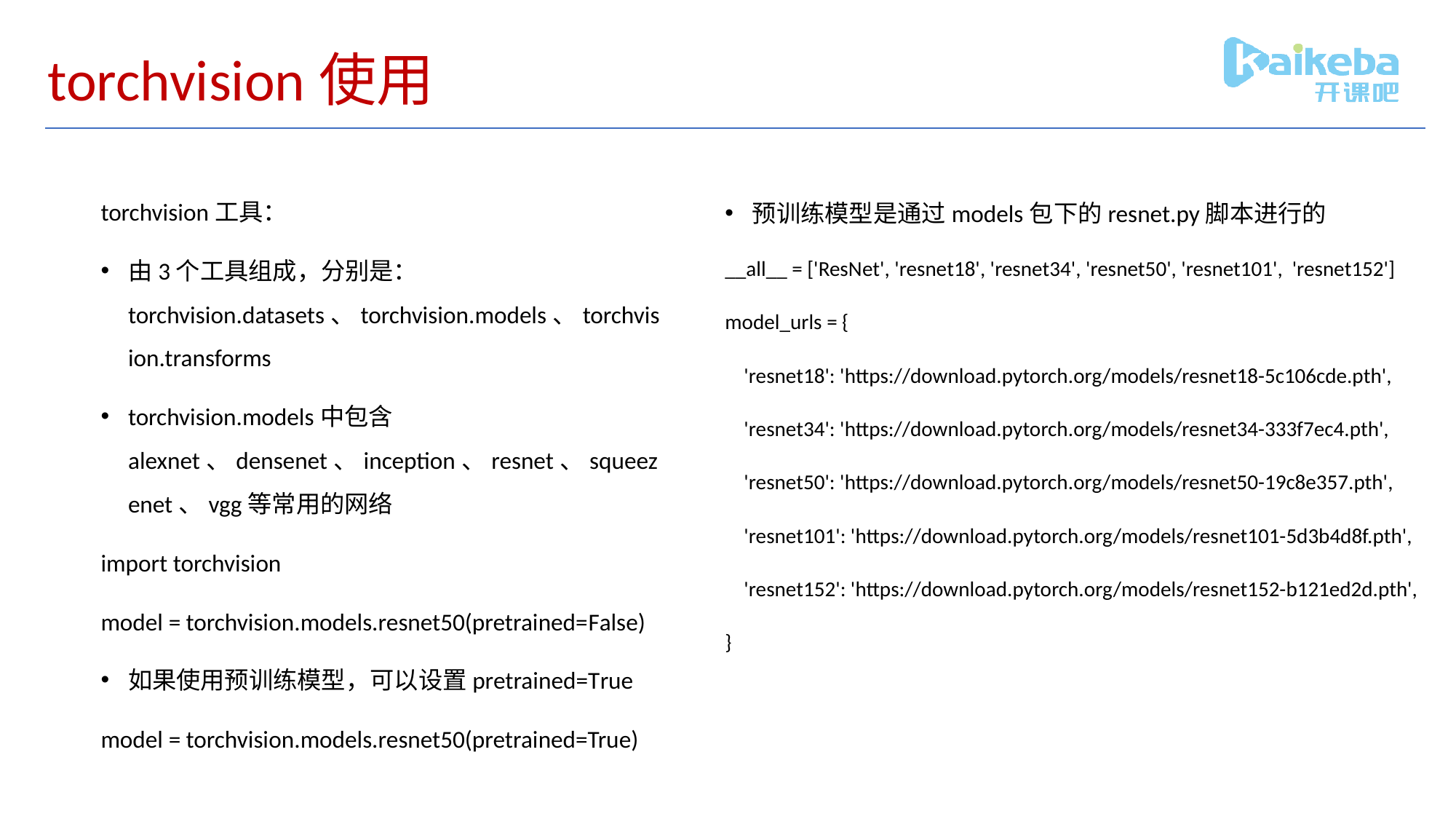

# torchvision使用
torchvision工具：
由3个工具组成，分别是：torchvision.datasets、torchvision.models、torchvision.transforms
torchvision.models中包含alexnet、densenet、inception、resnet、squeezenet、vgg等常用的网络
import torchvision
model = torchvision.models.resnet50(pretrained=False)
如果使用预训练模型，可以设置pretrained=True
model = torchvision.models.resnet50(pretrained=True)
预训练模型是通过models包下的resnet.py脚本进行的
__all__ = ['ResNet', 'resnet18', 'resnet34', 'resnet50', 'resnet101',  'resnet152']
model_urls = {
    'resnet18': 'https://download.pytorch.org/models/resnet18-5c106cde.pth',
    'resnet34': 'https://download.pytorch.org/models/resnet34-333f7ec4.pth',
    'resnet50': 'https://download.pytorch.org/models/resnet50-19c8e357.pth',
    'resnet101': 'https://download.pytorch.org/models/resnet101-5d3b4d8f.pth',
    'resnet152': 'https://download.pytorch.org/models/resnet152-b121ed2d.pth',
}